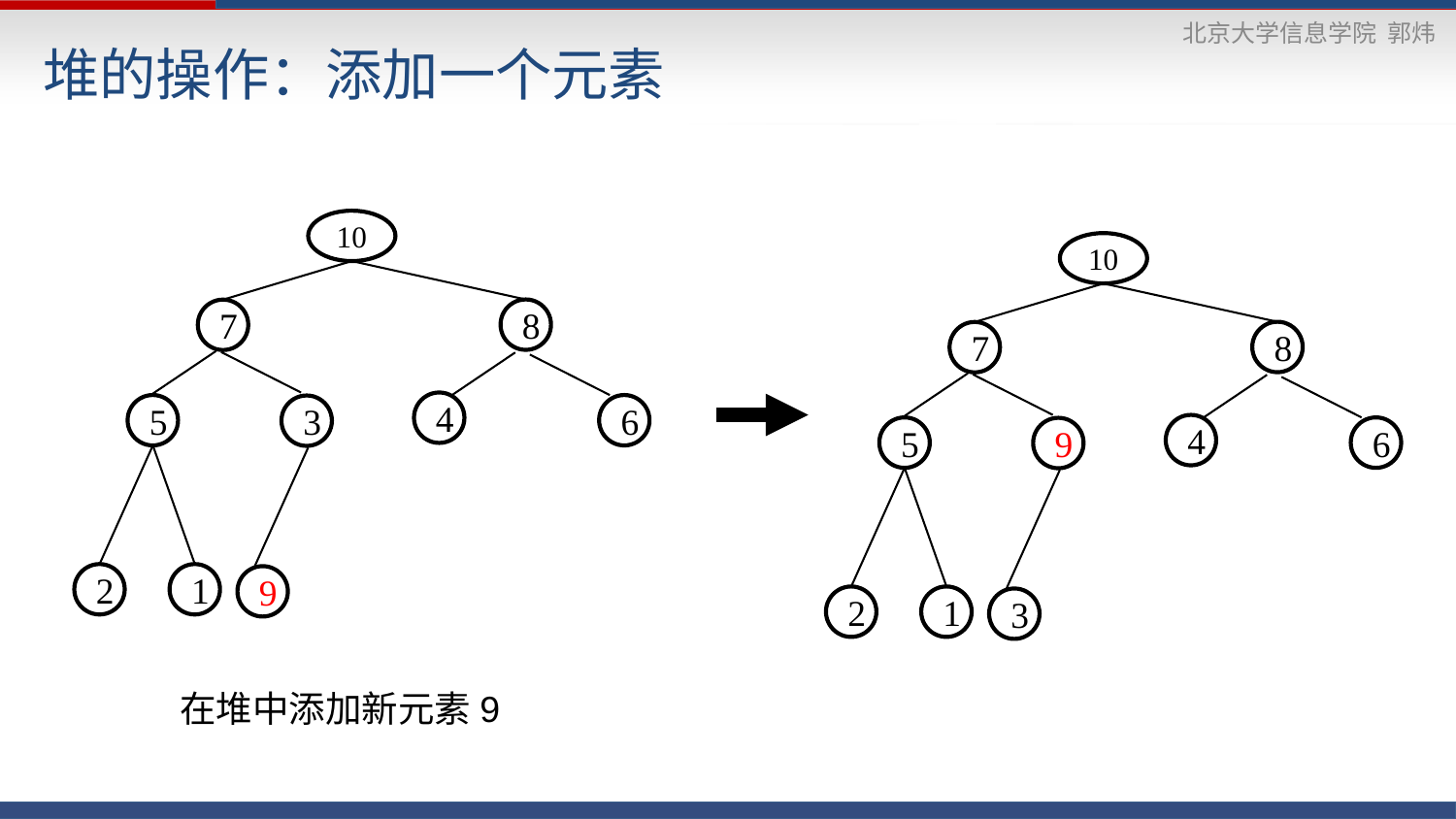

# 堆的操作：添加一个元素
10
10
8
7
8
7
4
5
6
3
4
5
6
9
2
1
9
2
1
3
在堆中添加新元素9
10